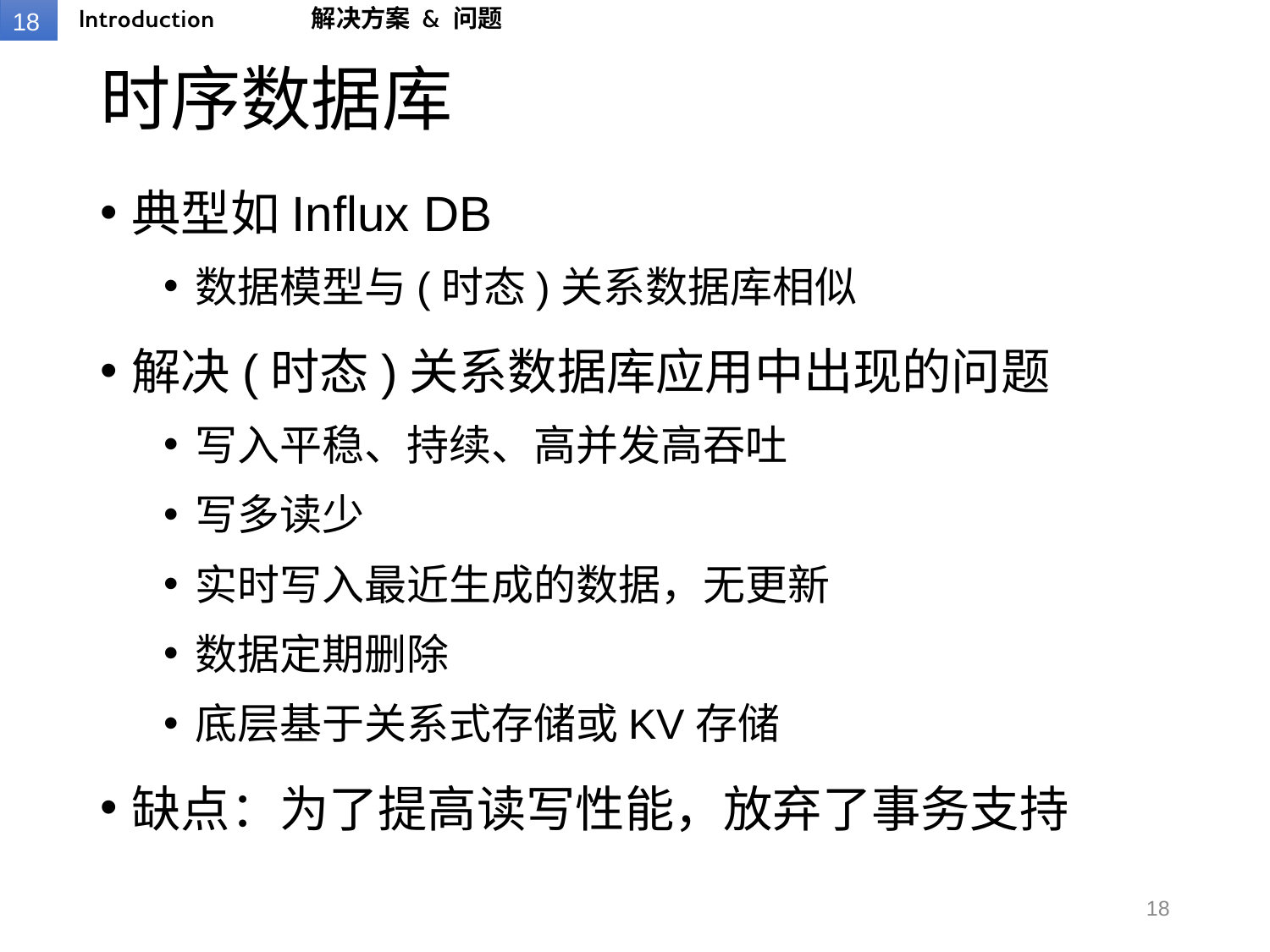

Introduction
解决方案 & 问题
# 时序数据库
典型如Influx DB
数据模型与(时态)关系数据库相似
解决(时态)关系数据库应用中出现的问题
写入平稳、持续、高并发高吞吐
写多读少
实时写入最近生成的数据，无更新
数据定期删除
底层基于关系式存储或KV存储
缺点：为了提高读写性能，放弃了事务支持
18